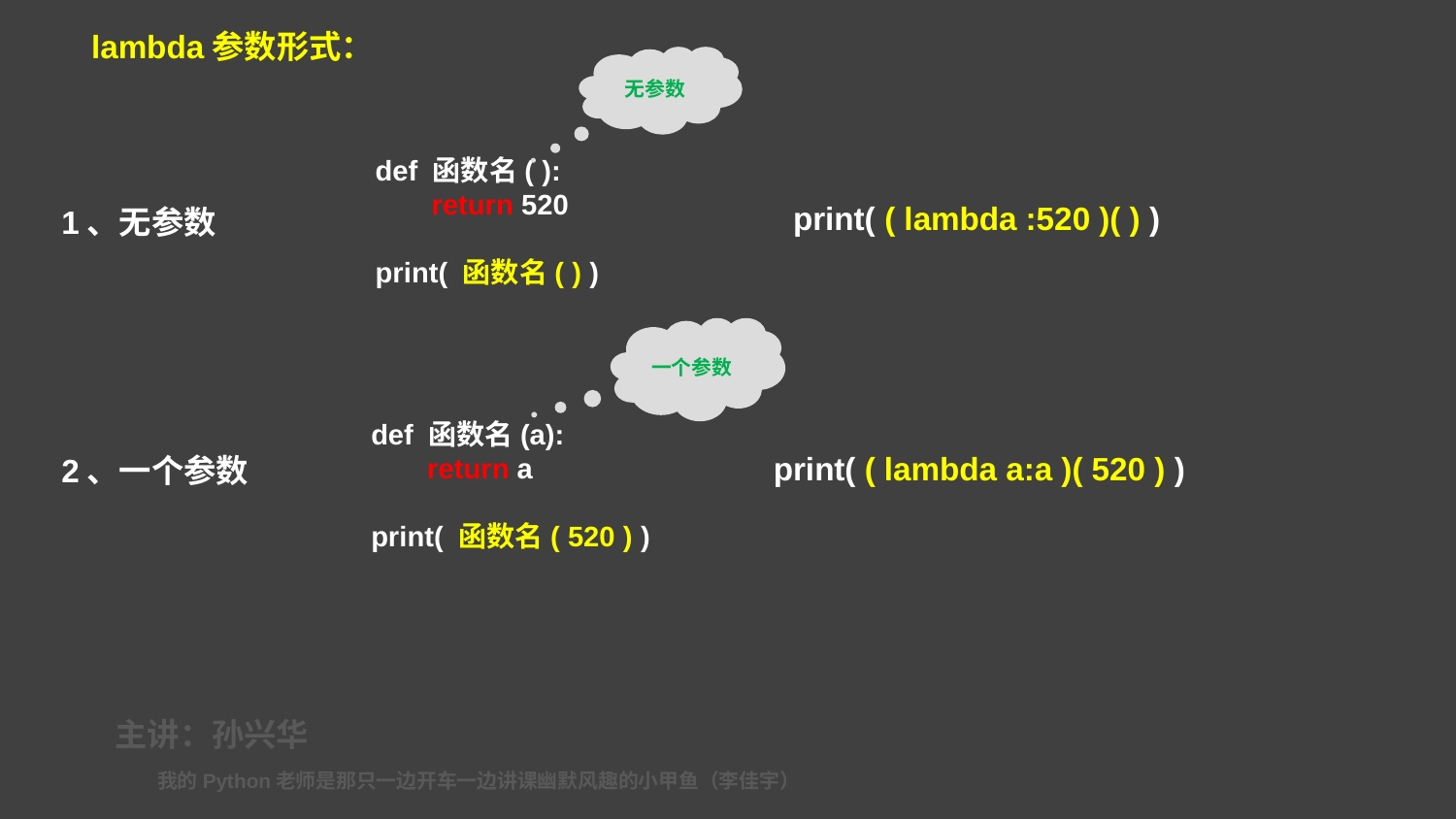

lambda参数形式：
无参数
def 函数名( ):
       return 520

print( 函数名( ) )
print( ( lambda :520 )( ) )
1、无参数
一个参数
def 函数名(a):
       return a

print( 函数名( 520 ) )
print( ( lambda a:a )( 520 ) )
2、一个参数